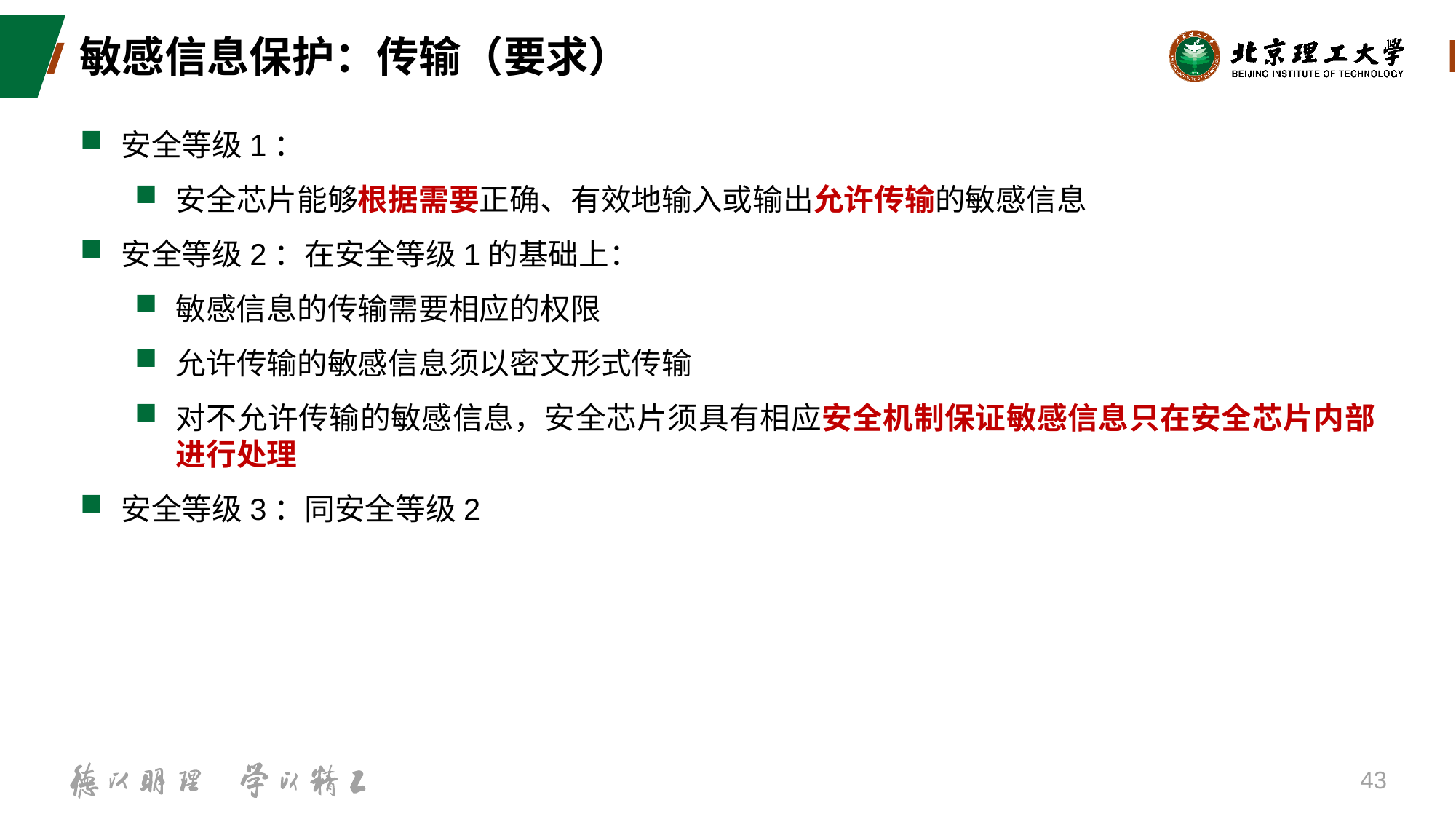

# 敏感信息保护：传输（要求）
安全等级1：
安全芯片能够根据需要正确、有效地输入或输出允许传输的敏感信息
安全等级2：在安全等级1的基础上：
敏感信息的传输需要相应的权限
允许传输的敏感信息须以密文形式传输
对不允许传输的敏感信息，安全芯片须具有相应安全机制保证敏感信息只在安全芯片内部进行处理
安全等级3：同安全等级2